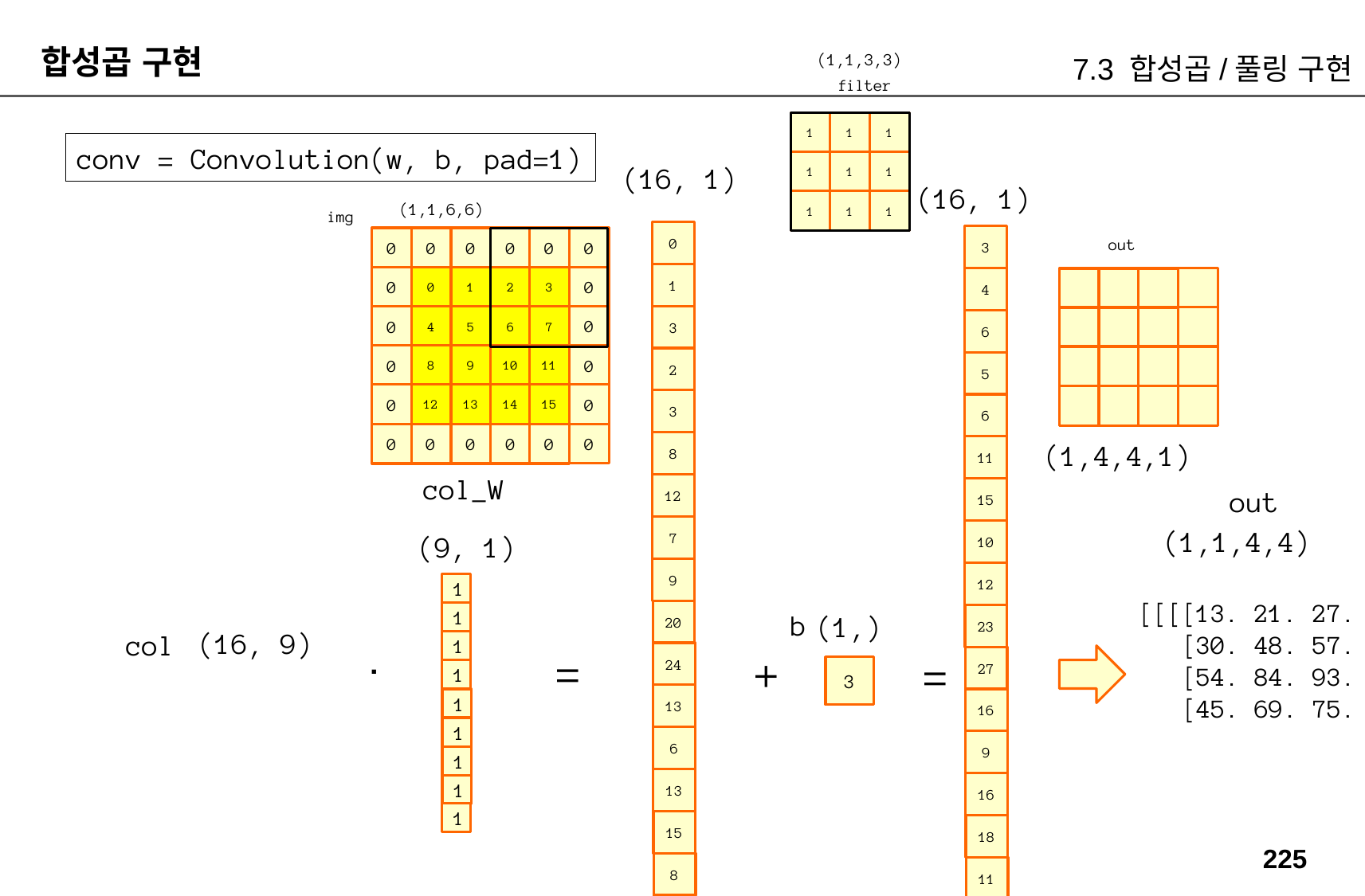

합성곱 구현
7.3 합성곱/풀링 구현
(1,1,3,3)
filter
1

1
1
conv = Convolution(w, b, pad=1)
1
1
1
(16, 1)
(16, 1)
1
1
1
(1,1,6,6)
img
0
3
0
0
0
0
0
0

out
1
0
0
0
1
2
3
4

3
0
0
4
5
6
7

6
0
0
8
9
10
11

2
5
0
0
12
13
14
15

3
6
0
0
0
0
0
0
(1,4,4,1)
8
11
col_W
12
out
15
7
(1,1,4,4)
10
(9, 1)
9
12
1
1
1
1
[[[[13. 21. 27. 21.]
   [30. 48. 57. 42.]
   [54. 84. 93. 66.]
   [45. 69. 75. 53.]]]]
20
b
(1,)
23
(16, 9)
col
.
=
+
=
24

27
3
13
1
16
1
6
9
1
13
16
1
1
15
18
8
11